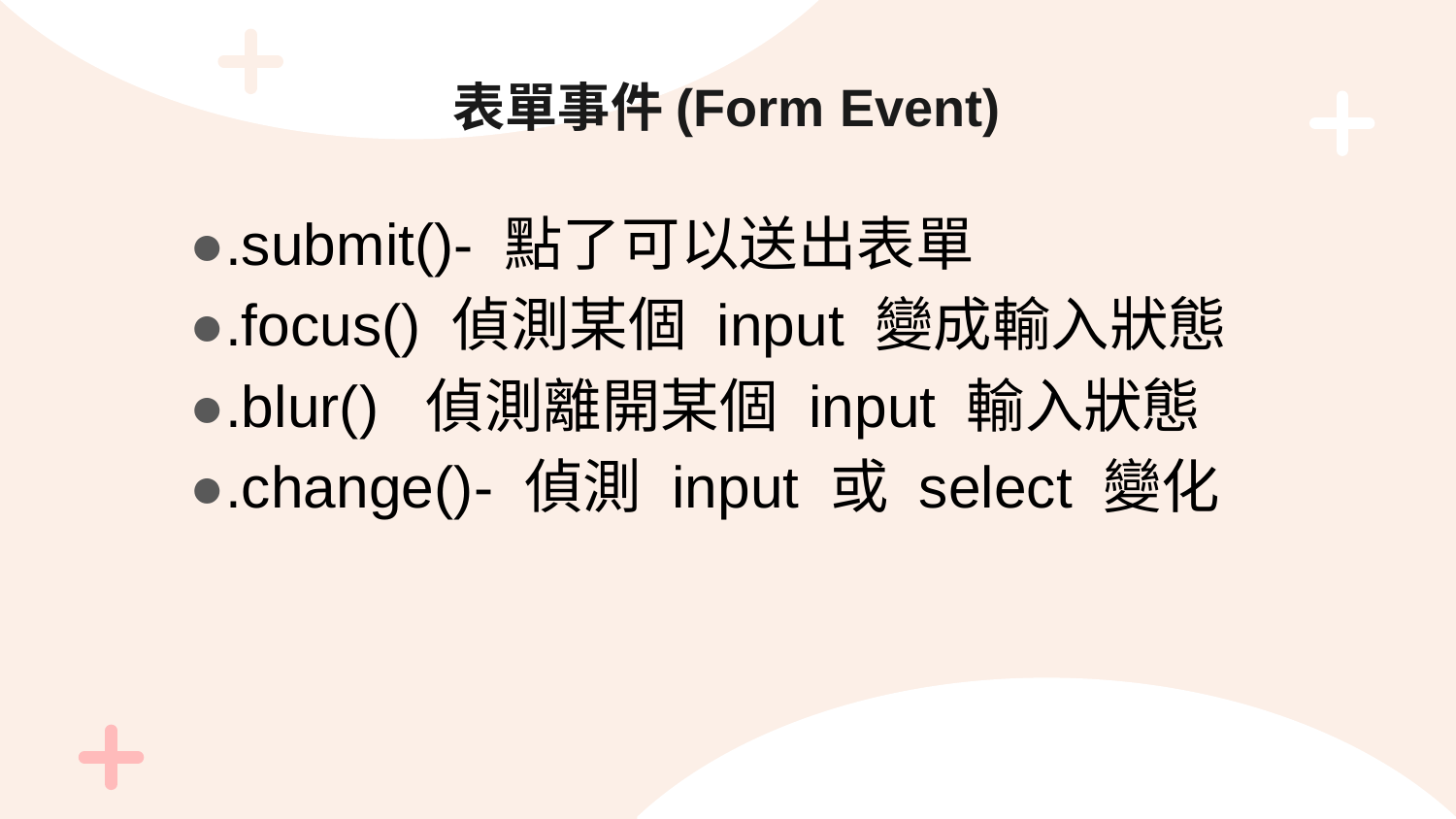

# 表單事件(Form Event)
●.submit()- 點了可以送出表單
●.focus() 偵測某個 input 變成輸入狀態
●.blur()  偵測離開某個 input 輸入狀態
●.change()- 偵測 input 或 select 變化